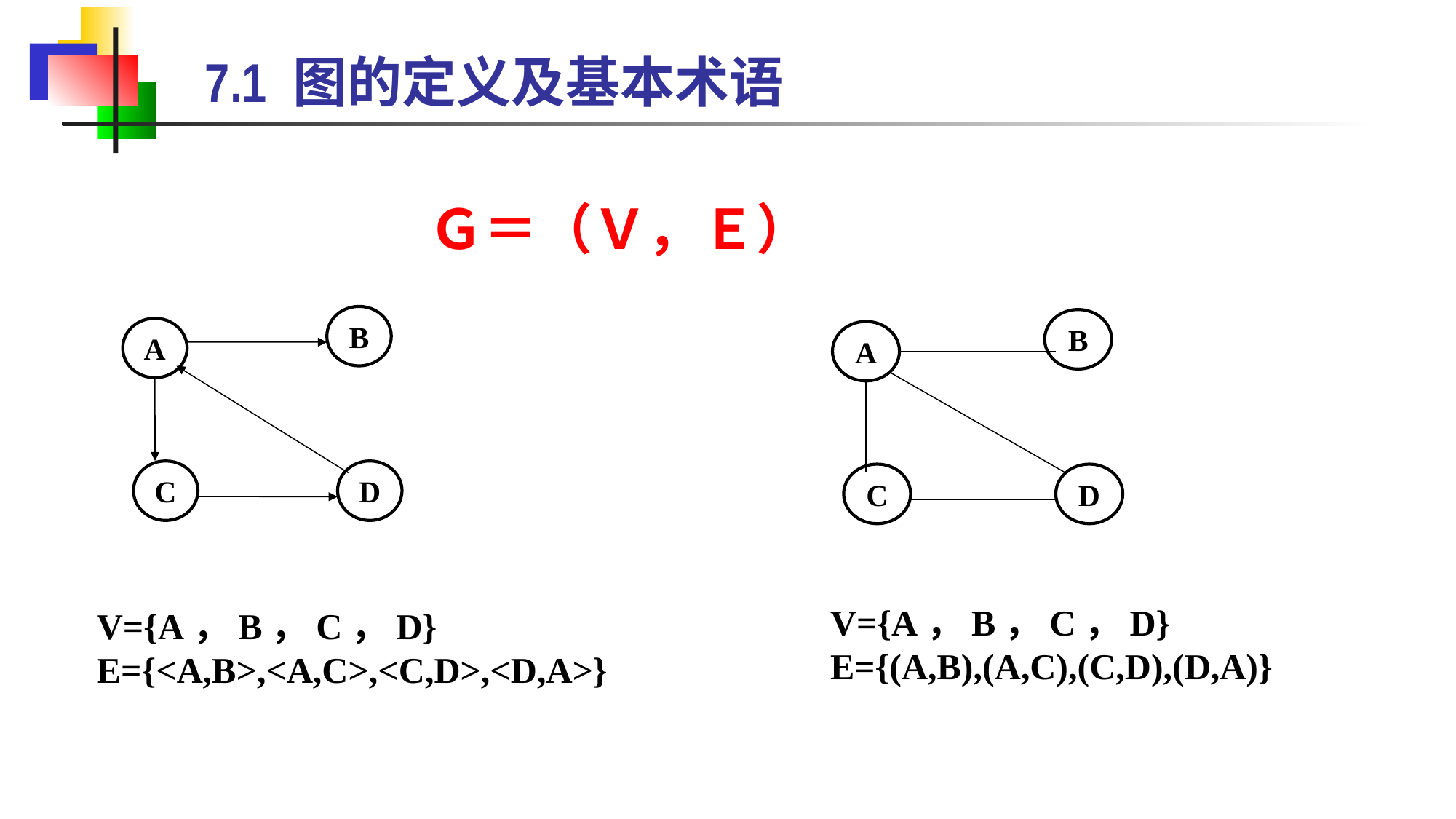

# 7.1 图的定义及基本术语
Ｇ＝（Ｖ，Ｅ）
B
A

C
D

B
A
C
D
V={A，B，C，D}
E={(A,B),(A,C),(C,D),(D,A)}
V={A，B，C，D}
E={<A,B>,<A,C>,<C,D>,<D,A>}